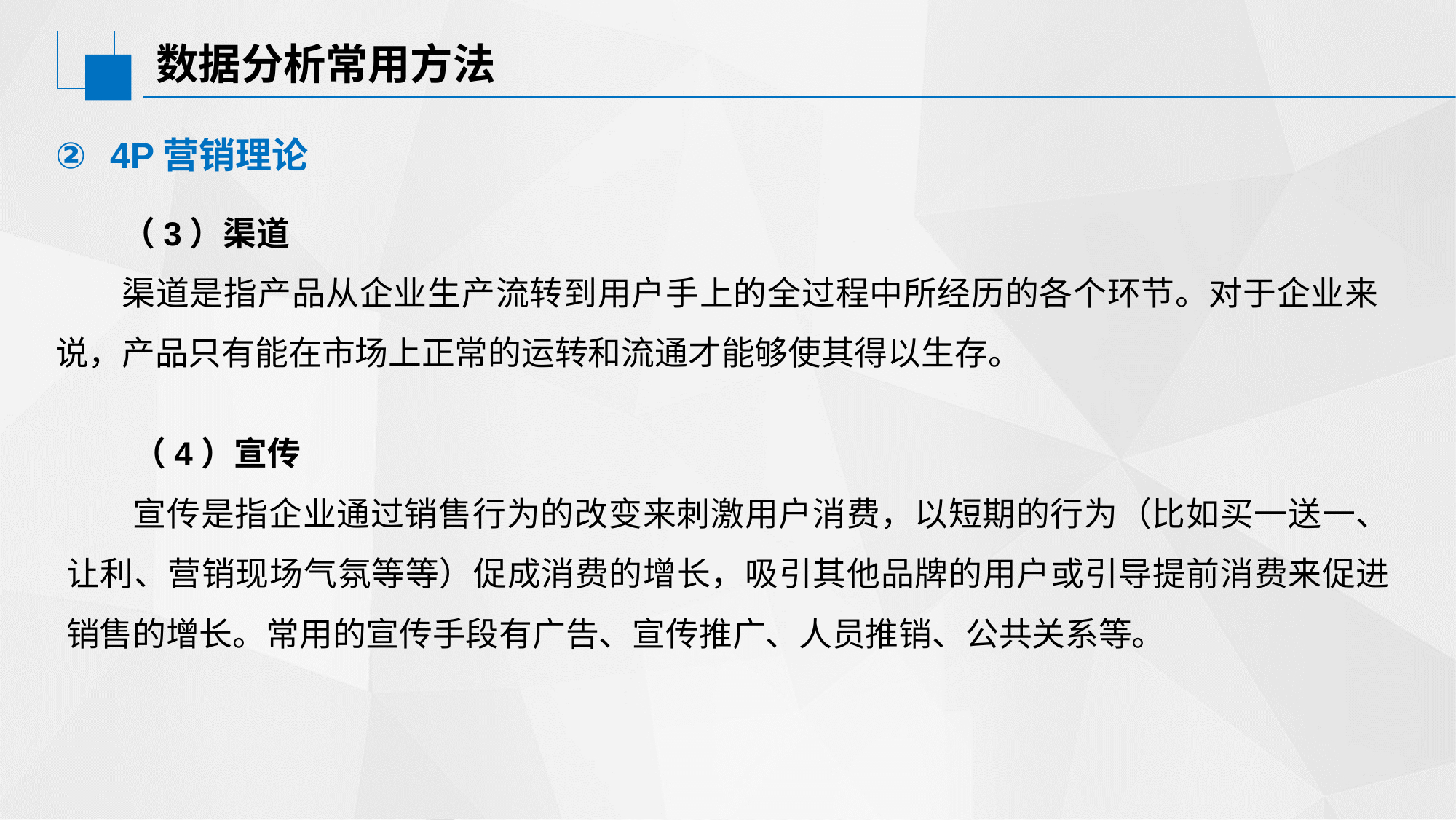

# 数据分析常用方法
4P营销理论
（3）渠道
渠道是指产品从企业生产流转到用户手上的全过程中所经历的各个环节。对于企业来说，产品只有能在市场上正常的运转和流通才能够使其得以生存。
（4）宣传
宣传是指企业通过销售行为的改变来刺激用户消费，以短期的行为（比如买一送一、让利、营销现场气氛等等）促成消费的增长，吸引其他品牌的用户或引导提前消费来促进销售的增长。常用的宣传手段有广告、宣传推广、人员推销、公共关系等。